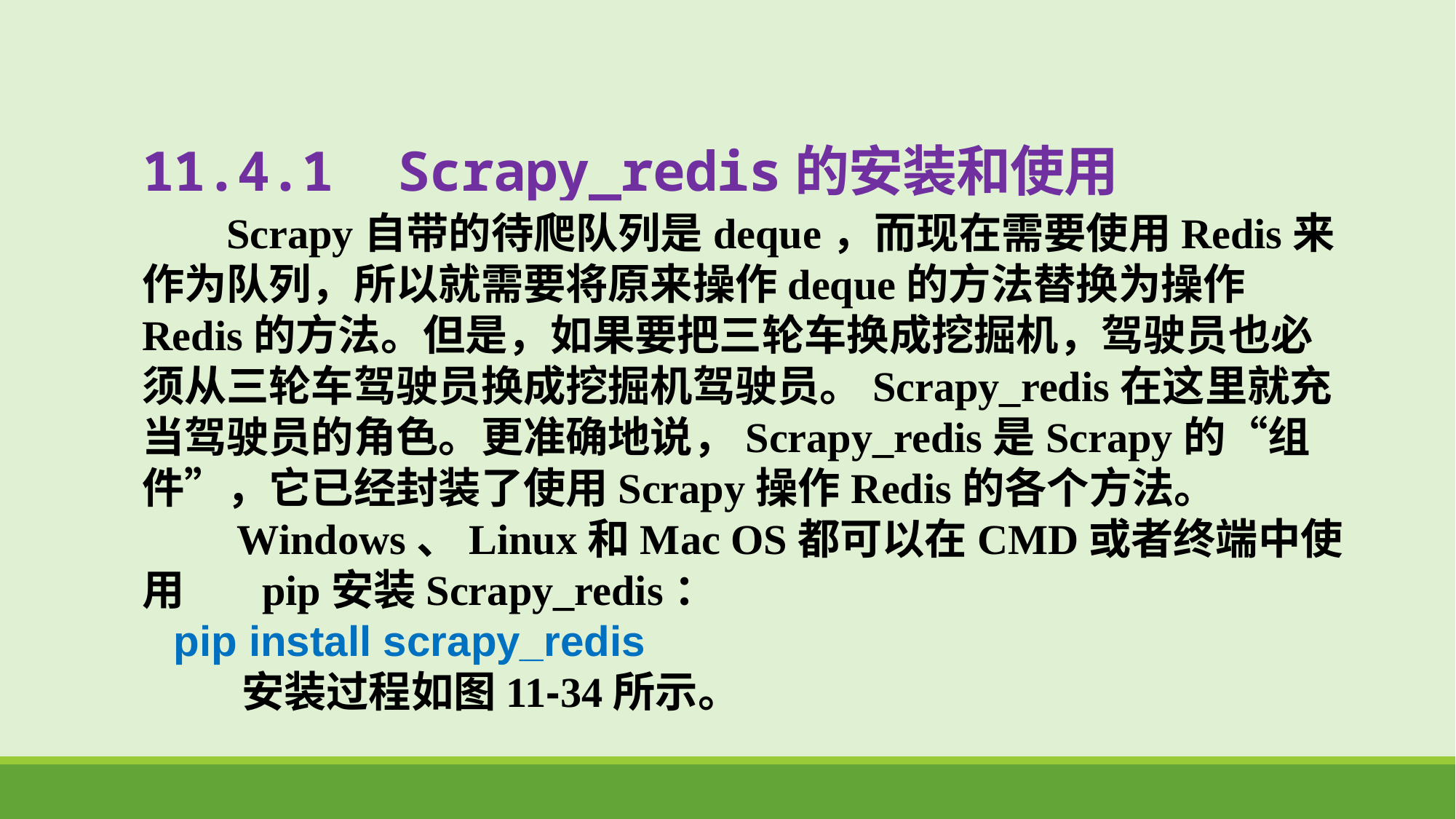

# 11.4.1  Scrapy_redis的安装和使用
     Scrapy自带的待爬队列是deque，而现在需要使用Redis来作为队列，所以就需要将原来操作deque的方法替换为操作Redis的方法。但是，如果要把三轮车换成挖掘机，驾驶员也必须从三轮车驾驶员换成挖掘机驾驶员。Scrapy_redis在这里就充当驾驶员的角色。更准确地说，Scrapy_redis是Scrapy的“组件”，它已经封装了使用Scrapy操作Redis的各个方法。
      Windows、Linux和Mac OS都可以在CMD或者终端中使用       pip安装Scrapy_redis：
pip install scrapy_redis
      安装过程如图11-34所示。